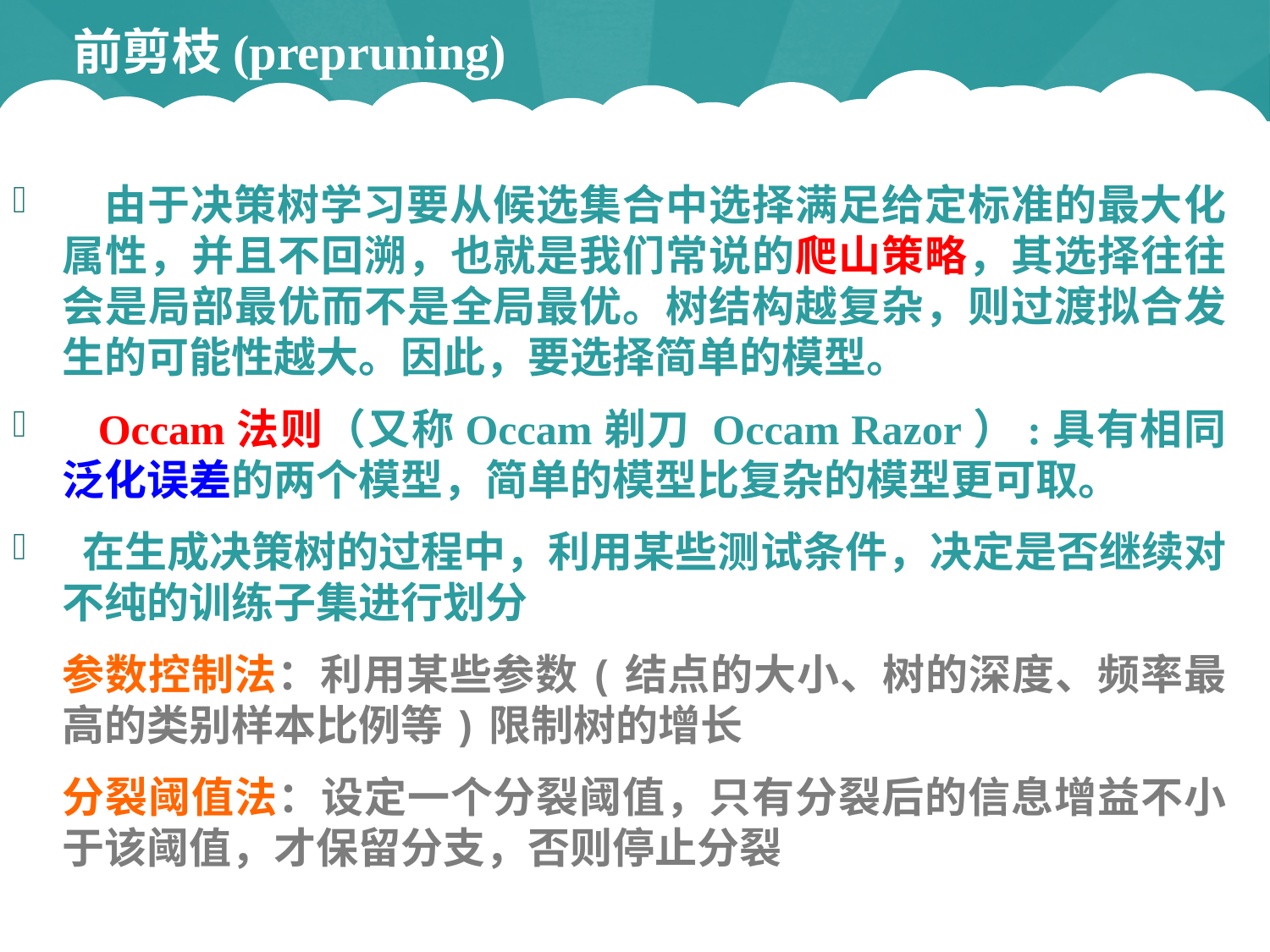

# 前剪枝(prepruning)
   由于决策树学习要从候选集合中选择满足给定标准的最大化属性，并且不回溯，也就是我们常说的爬山策略，其选择往往会是局部最优而不是全局最优。树结构越复杂，则过渡拟合发生的可能性越大。因此，要选择简单的模型。
   Occam法则（又称Occam剃刀 Occam Razor）:具有相同泛化误差的两个模型，简单的模型比复杂的模型更可取。
 在生成决策树的过程中，利用某些测试条件，决定是否继续对不纯的训练子集进行划分
参数控制法：利用某些参数(结点的大小、树的深度、频率最高的类别样本比例等)限制树的增长
分裂阈值法：设定一个分裂阈值，只有分裂后的信息增益不小于该阈值，才保留分支，否则停止分裂